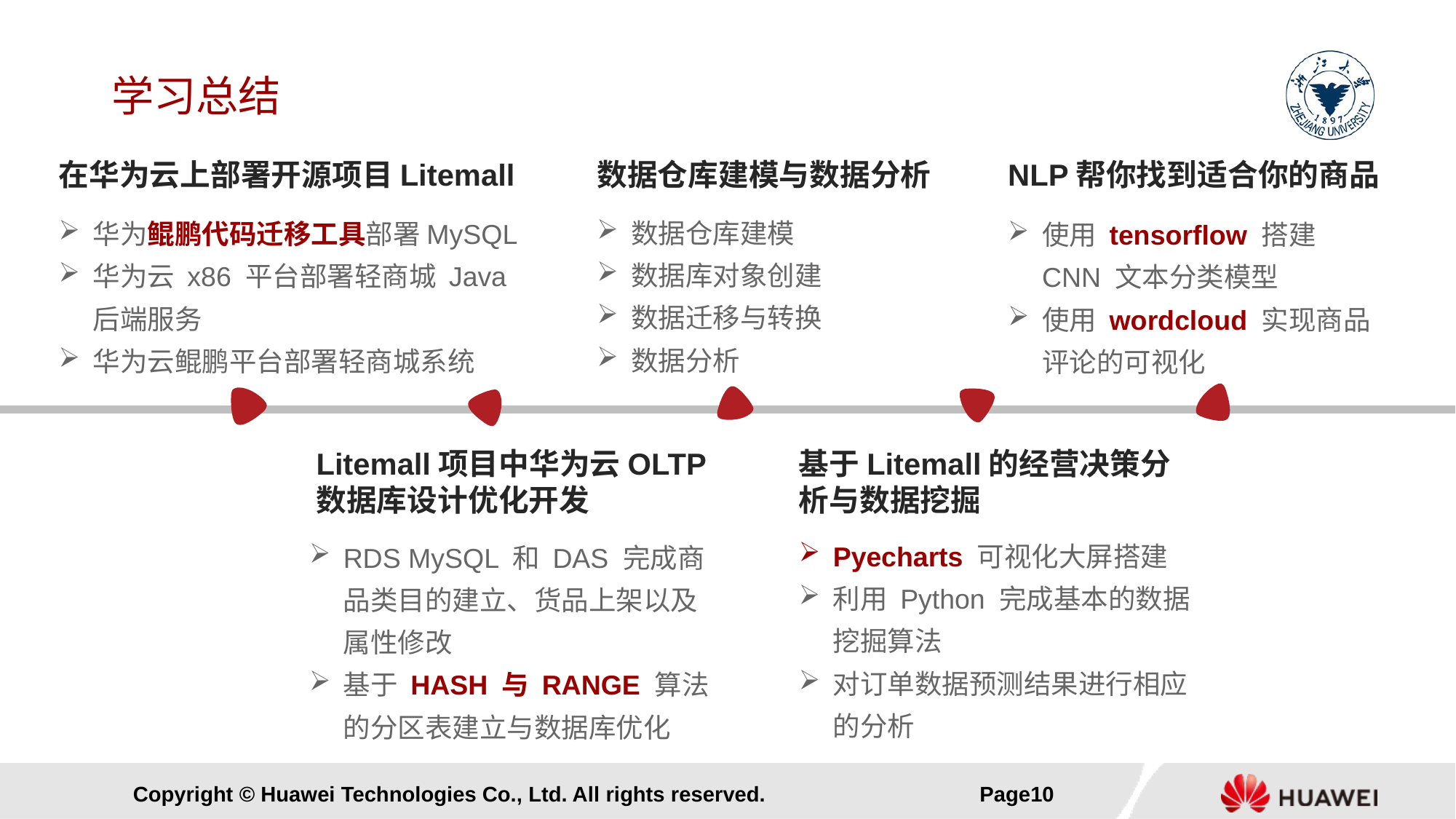

# 学习总结
在华为云上部署开源项目Litemall
华为鲲鹏代码迁移工具部署MySQL
华为云 x86 平台部署轻商城 Java 后端服务
华为云鲲鹏平台部署轻商城系统

NLP帮你找到适合你的商品
使用 tensorflow 搭建 CNN 文本分类模型
使用 wordcloud 实现商品评论的可视化

数据仓库建模与数据分析
数据仓库建模
数据库对象创建
数据迁移与转换
数据分析

基于Litemall的经营决策分析与数据挖掘
Pyecharts 可视化大屏搭建
利用 Python 完成基本的数据挖掘算法
对订单数据预测结果进行相应的分析

Litemall项目中华为云OLTP数据库设计优化开发
RDS MySQL 和 DAS 完成商品类目的建立、货品上架以及属性修改
基于 HASH 与 RANGE 算法的分区表建立与数据库优化
Page10